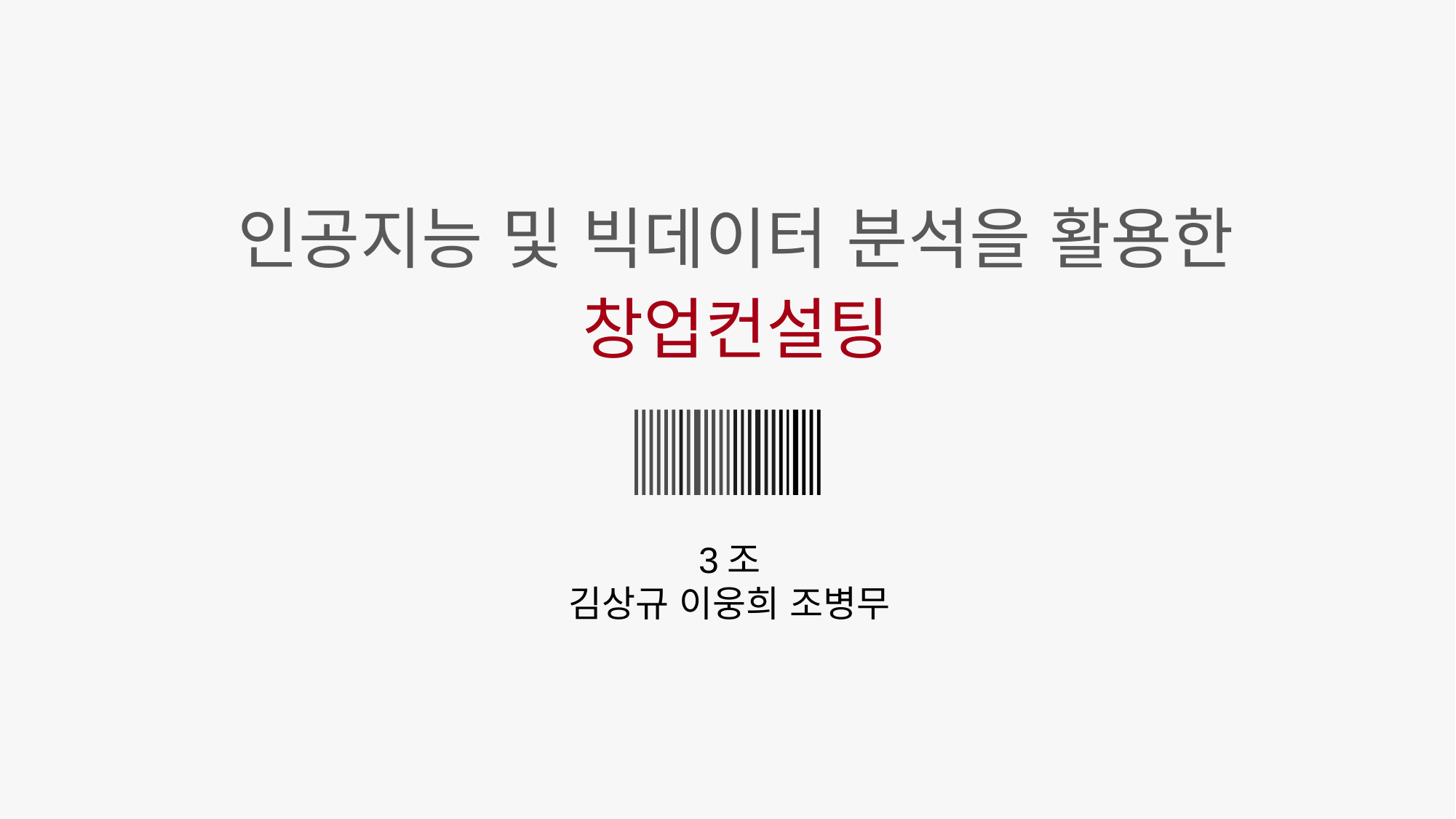

인공지능 및 빅데이터 분석을 활용한
창업컨설팅

3조
김상규 이웅희 조병무